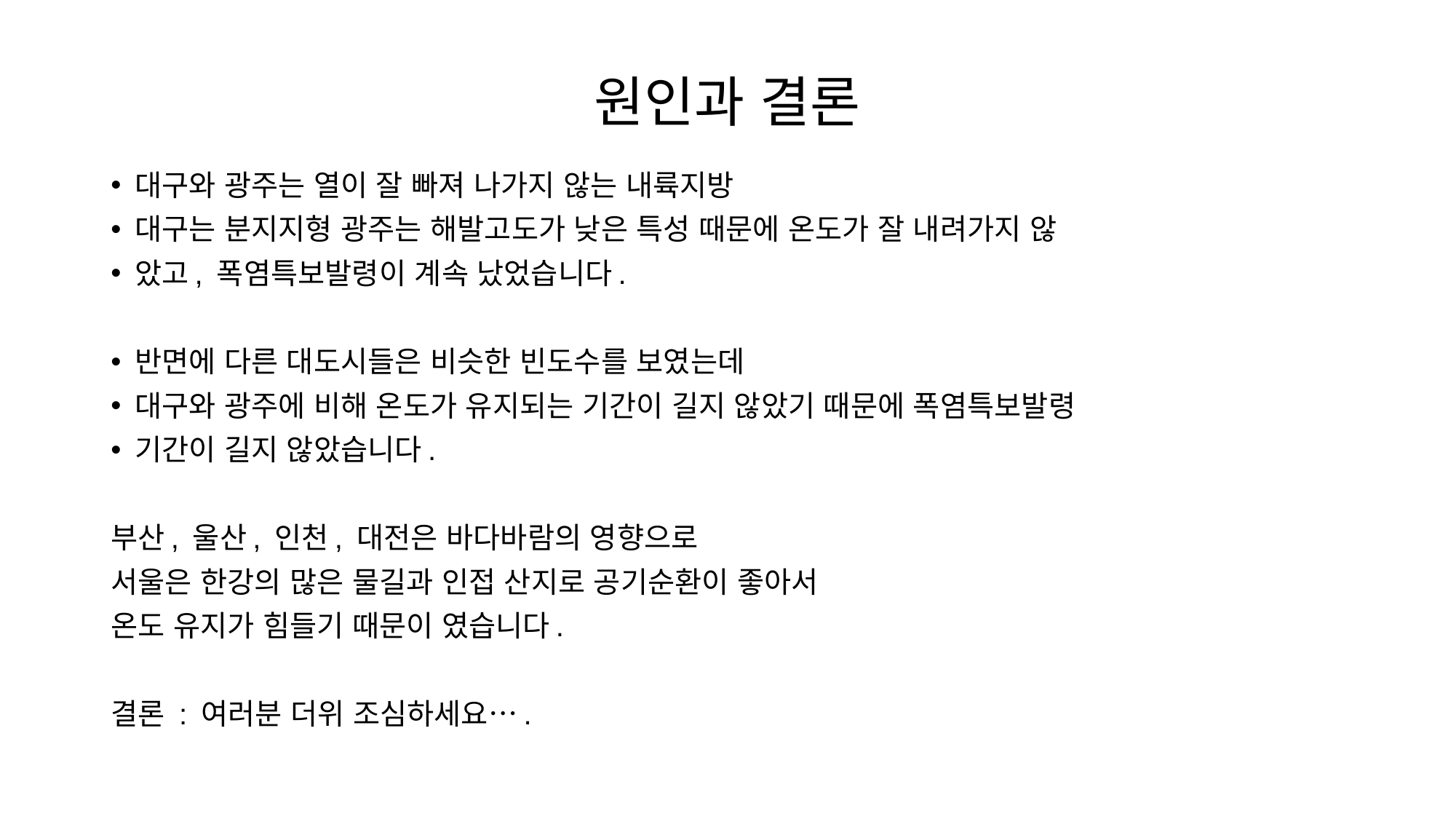

# 원인과 결론
대구와 광주는 열이 잘 빠져 나가지 않는 내륙지방
대구는 분지지형 광주는 해발고도가 낮은 특성 때문에 온도가 잘 내려가지 않
았고, 폭염특보발령이 계속 났었습니다.

반면에 다른 대도시들은 비슷한 빈도수를 보였는데
대구와 광주에 비해 온도가 유지되는 기간이 길지 않았기 때문에 폭염특보발령
기간이 길지 않았습니다.

부산, 울산, 인천, 대전은 바다바람의 영향으로
서울은 한강의 많은 물길과 인접 산지로 공기순환이 좋아서
온도 유지가 힘들기 때문이 였습니다.

결론 : 여러분 더위 조심하세요….